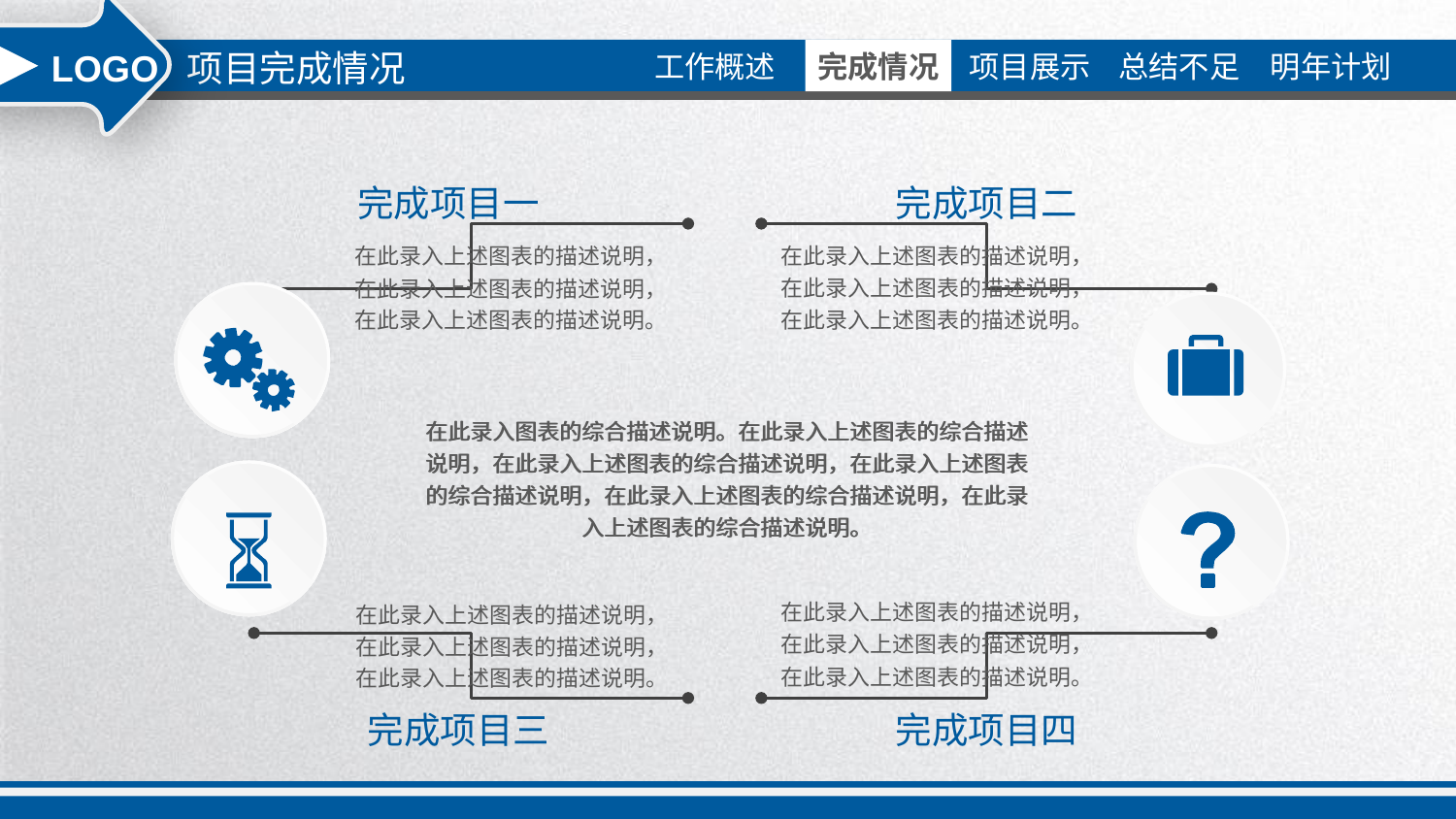

项目完成情况
LOGO

完成项目一
完成项目二
在此录入上述图表的描述说明，在此录入上述图表的描述说明，在此录入上述图表的描述说明。

在此录入上述图表的描述说明，在此录入上述图表的描述说明，在此录入上述图表的描述说明。

在此录入图表的综合描述说明。在此录入上述图表的综合描述说明，在此录入上述图表的综合描述说明，在此录入上述图表的综合描述说明，在此录入上述图表的综合描述说明，在此录入上述图表的综合描述说明。
在此录入图表的综合描述说明。在此录入上述图表的综合描述说明，在此录入上述图表的综合描述说明，在此录入上述图表的综合描述说明，在此录入上述图表的综合描述说明，在此录入上述图表的综合描述说明。

在此录入上述图表的描述说明，在此录入上述图表的描述说明，在此录入上述图表的描述说明。
在此录入上述图表的描述说明，在此录入上述图表的描述说明，在此录入上述图表的描述说明。
完成项目三
完成项目四
延时符